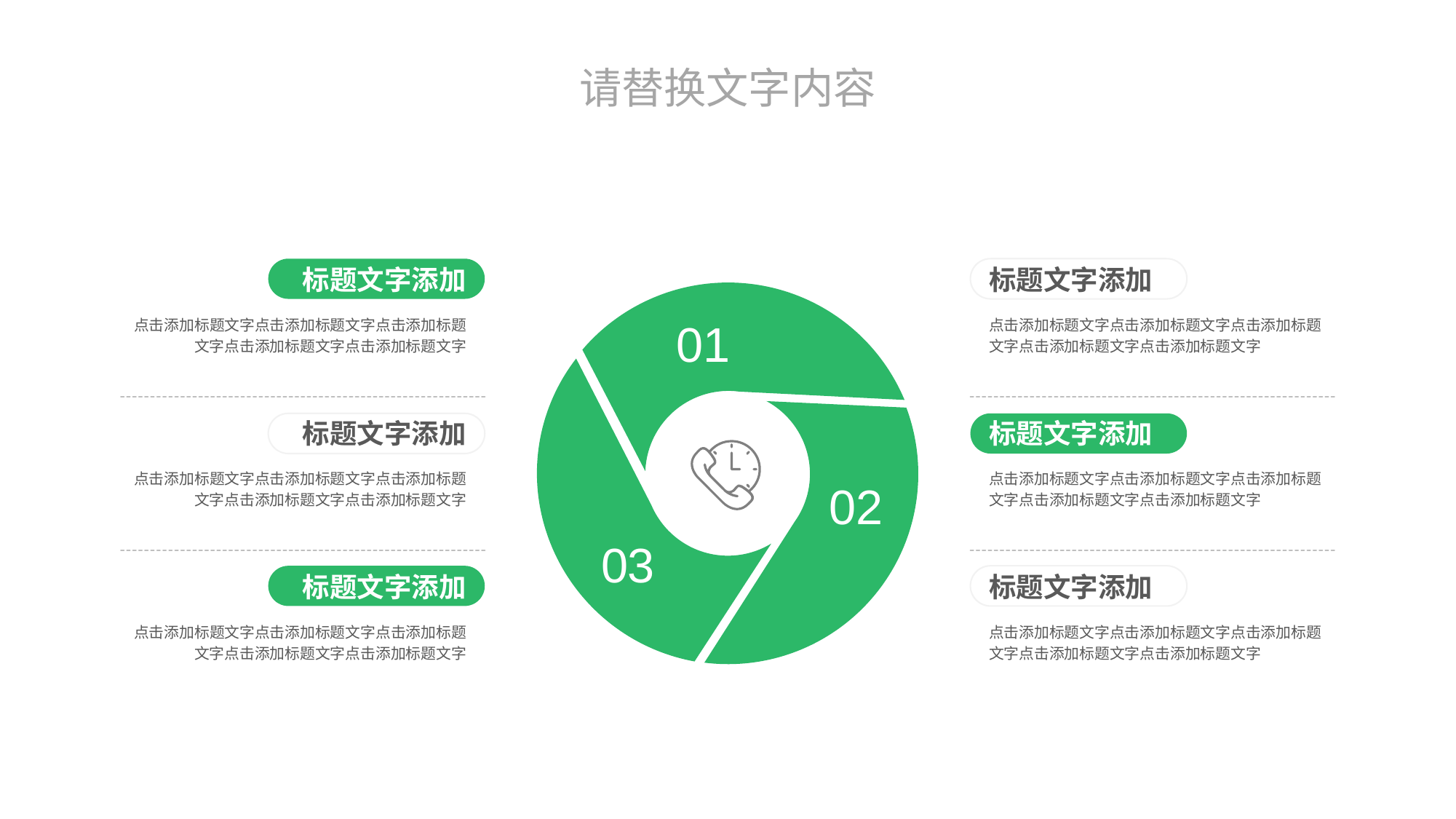

请替换文字内容
标题文字添加

点击添加标题文字点击添加标题文字点击添加标题文字点击添加标题文字点击添加标题文字
标题文字添加

点击添加标题文字点击添加标题文字点击添加标题文字点击添加标题文字点击添加标题文字
标题文字添加

点击添加标题文字点击添加标题文字点击添加标题文字点击添加标题文字点击添加标题文字
标题文字添加

点击添加标题文字点击添加标题文字点击添加标题文字点击添加标题文字点击添加标题文字
标题文字添加

点击添加标题文字点击添加标题文字点击添加标题文字点击添加标题文字点击添加标题文字
标题文字添加

点击添加标题文字点击添加标题文字点击添加标题文字点击添加标题文字点击添加标题文字

01

02
03